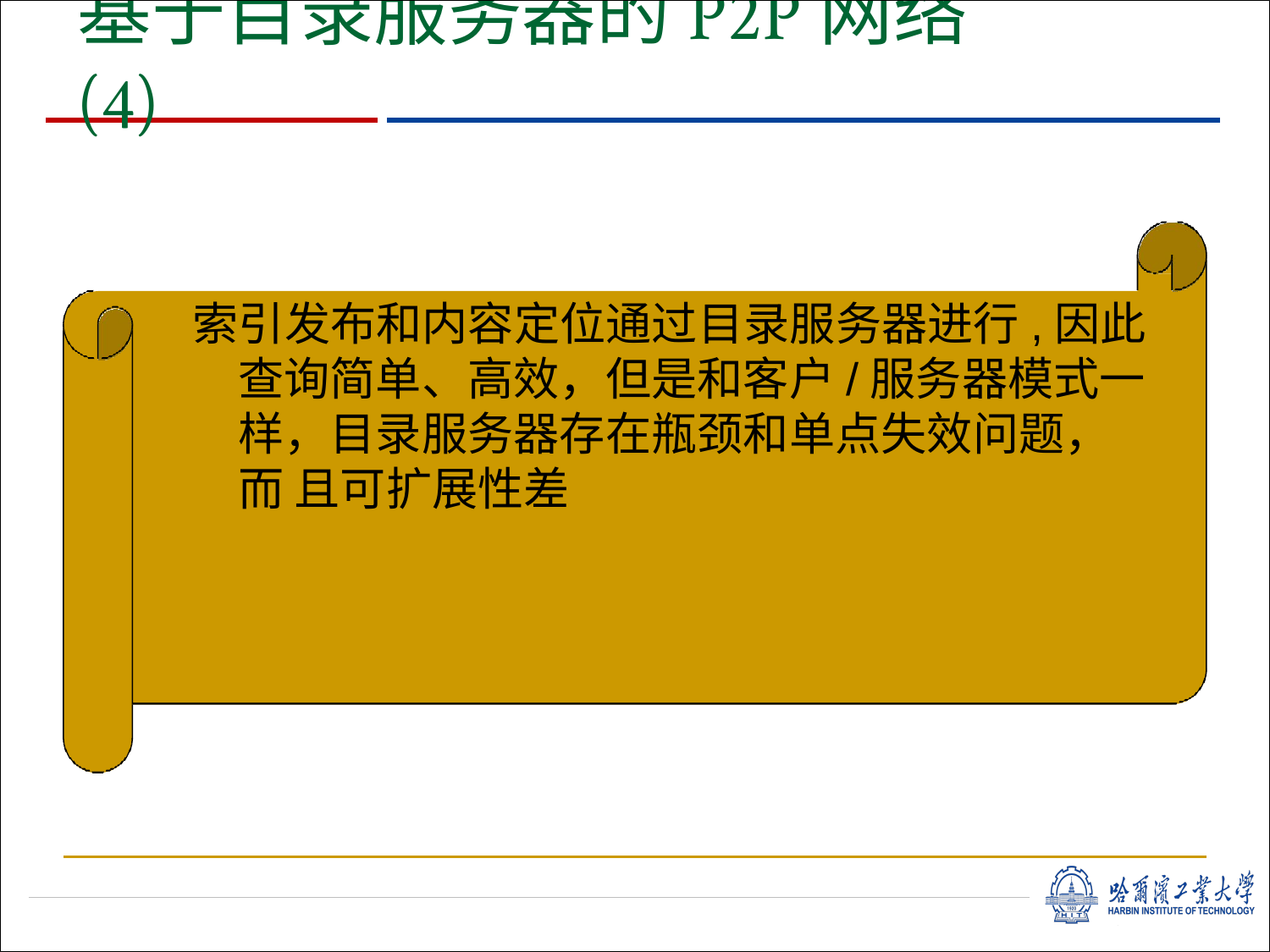

# 基于目录服务器的P2P网络 (4)

索引发布和内容定位通过目录服务器进行,因此 查询简单、高效，但是和客户/服务器模式一 样，目录服务器存在瓶颈和单点失效问题，而 且可扩展性差